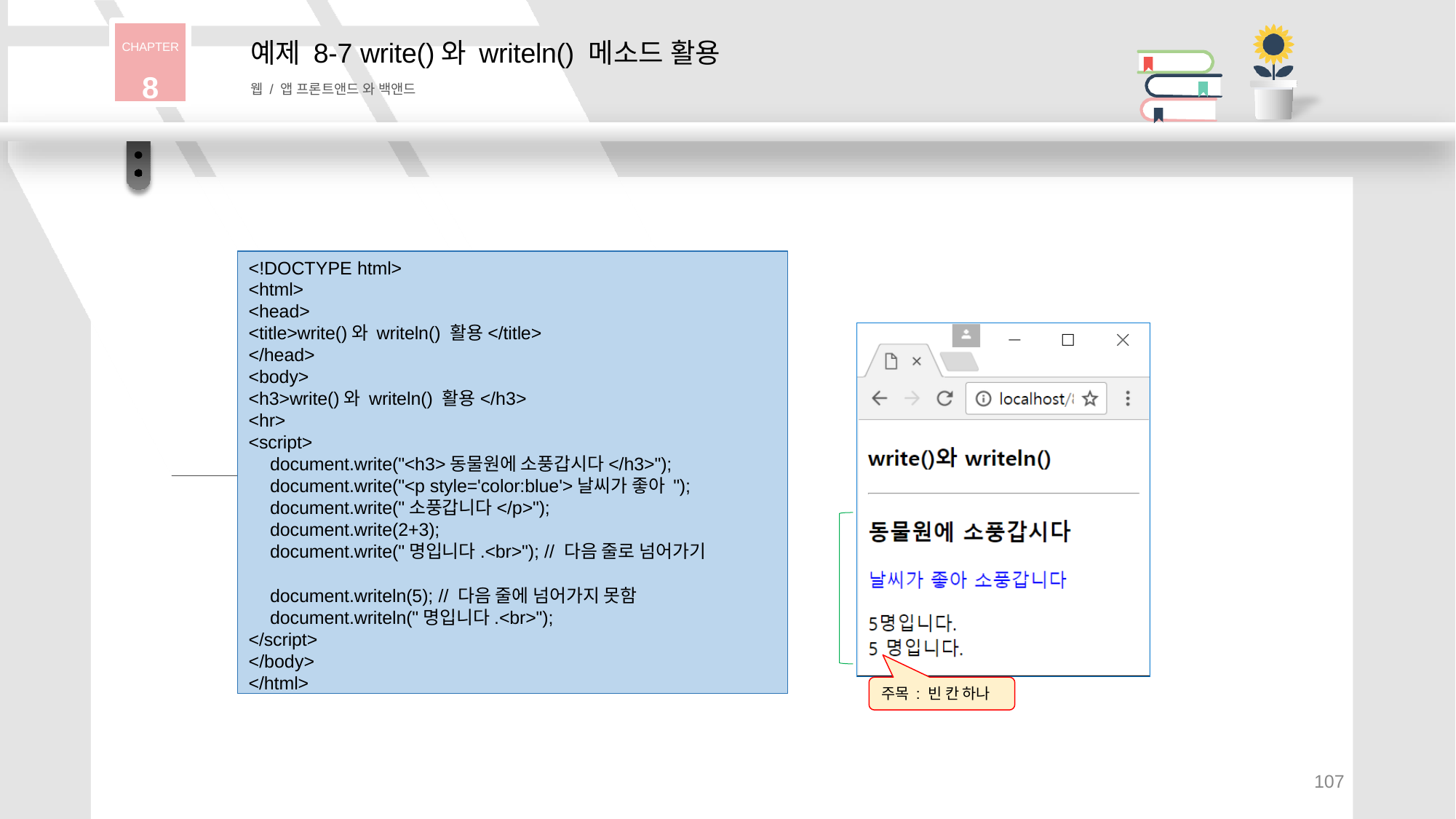

CHAPTER

8

# 예제 8-7 write()와 writeln() 메소드 활용

웹 / 앱 프론트앤드 와 백앤드

<!DOCTYPE html>
<html>
<head>
<title>write()와 writeln() 활용</title>
</head>
<body>
<h3>write()와 writeln() 활용</h3>
<hr>
<script>
document.write("<h3>동물원에 소풍갑시다</h3>");  document.write("<p style='color:blue'>날씨가 좋아 ");  document.write("소풍갑니다</p>");  document.write(2+3);
document.write("명입니다.<br>"); // 다음 줄로 넘어가기

document.writeln(5); // 다음 줄에 넘어가지 못함
document.writeln("명입니다.<br>");
</script>
</body>
</html>

주목 : 빈 칸 하나
107